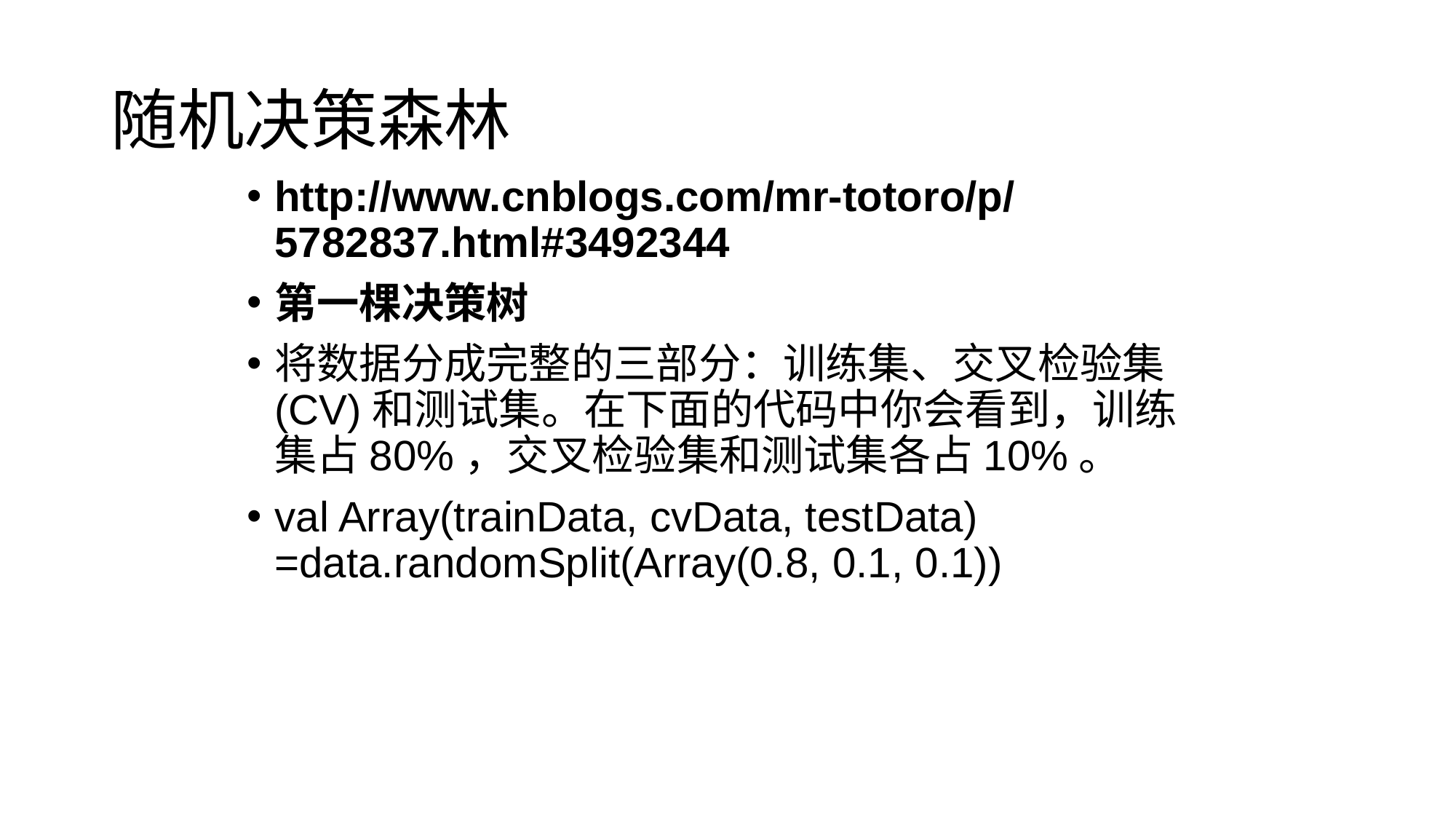

# 随机决策森林
http://www.cnblogs.com/mr-totoro/p/5782837.html#3492344
第一棵决策树
将数据分成完整的三部分：训练集、交叉检验集(CV)和测试集。在下面的代码中你会看到，训练集占80%，交叉检验集和测试集各占10%。
val Array(trainData, cvData, testData) =data.randomSplit(Array(0.8, 0.1, 0.1))